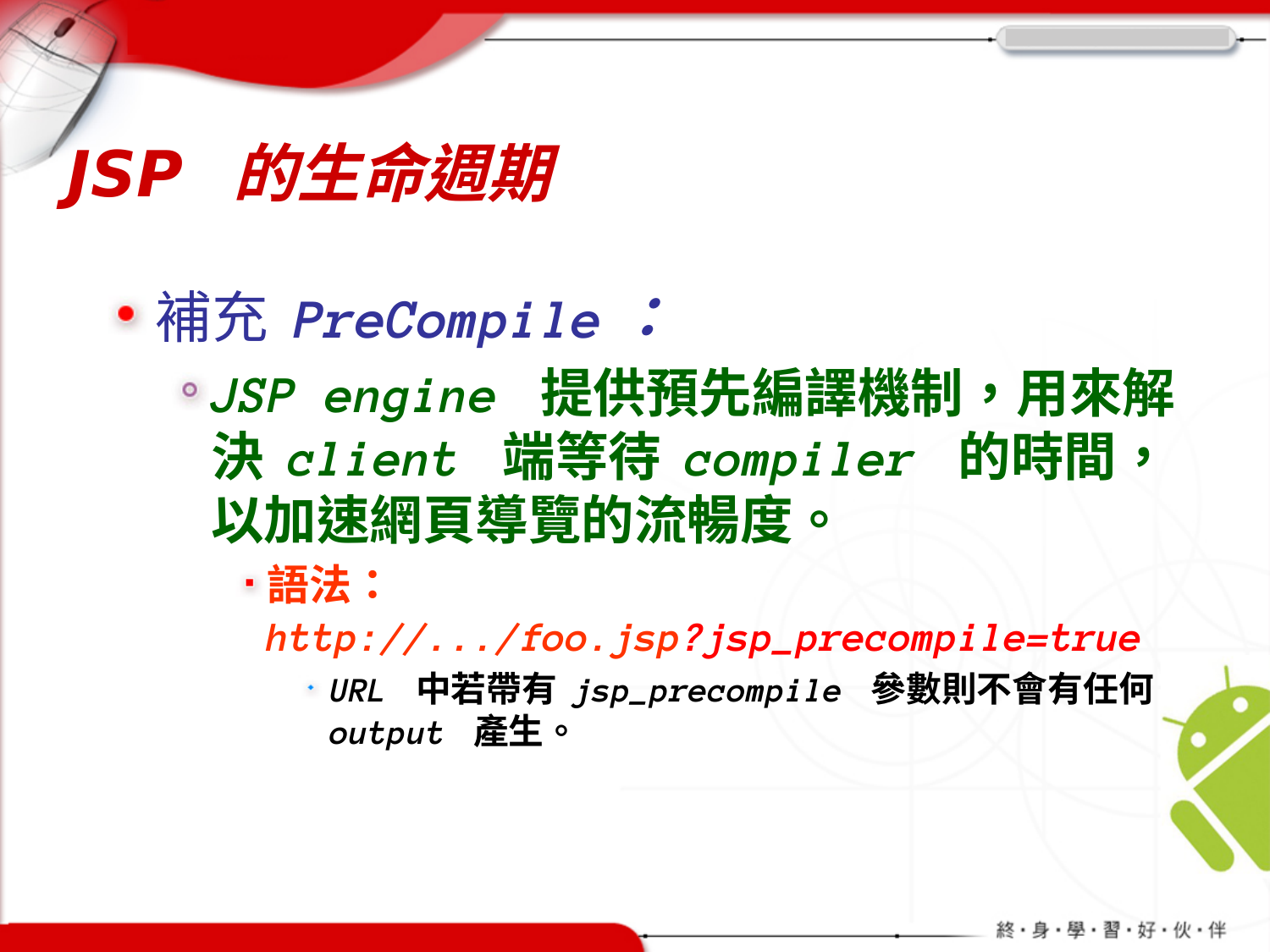

# JSP 的生命週期
補充 PreCompile：
JSP engine 提供預先編譯機制，用來解決 client 端等待 compiler 的時間，以加速網頁導覽的流暢度。
語法：
http://.../foo.jsp?jsp_precompile=true
URL 中若帶有 jsp_precompile 參數則不會有任何output 產生。